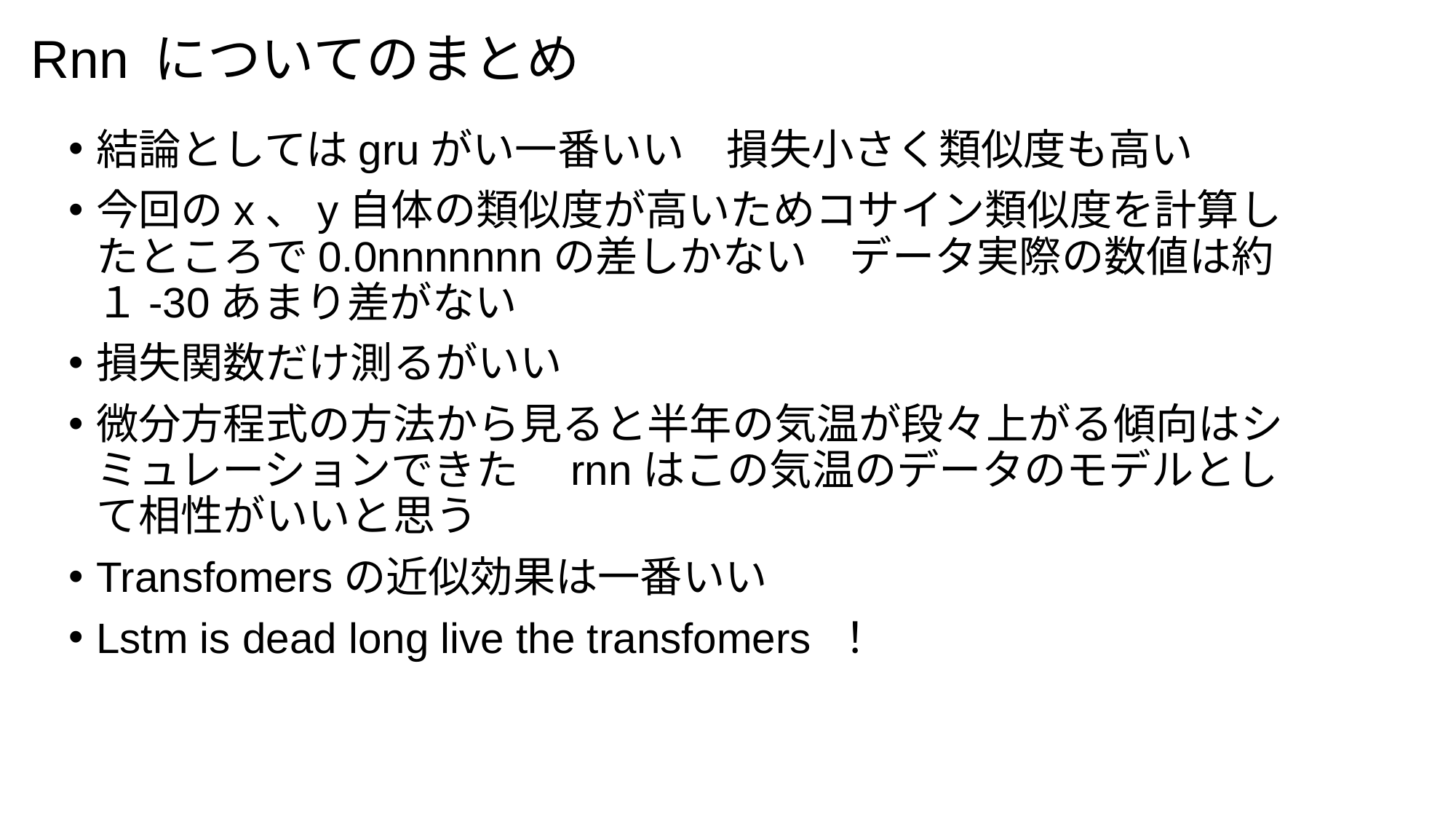

# Rnn についてのまとめ
結論としてはgruがい一番いい　損失小さく類似度も高い
今回のx、y自体の類似度が高いためコサイン類似度を計算したところで0.0nnnnnnnの差しかない　データ実際の数値は約１-30あまり差がない
損失関数だけ測るがいい
微分方程式の方法から見ると半年の気温が段々上がる傾向はシミュレーションできた　rnnはこの気温のデータのモデルとして相性がいいと思う
Transfomersの近似効果は一番いい
Lstm is dead long live the transfomers ！